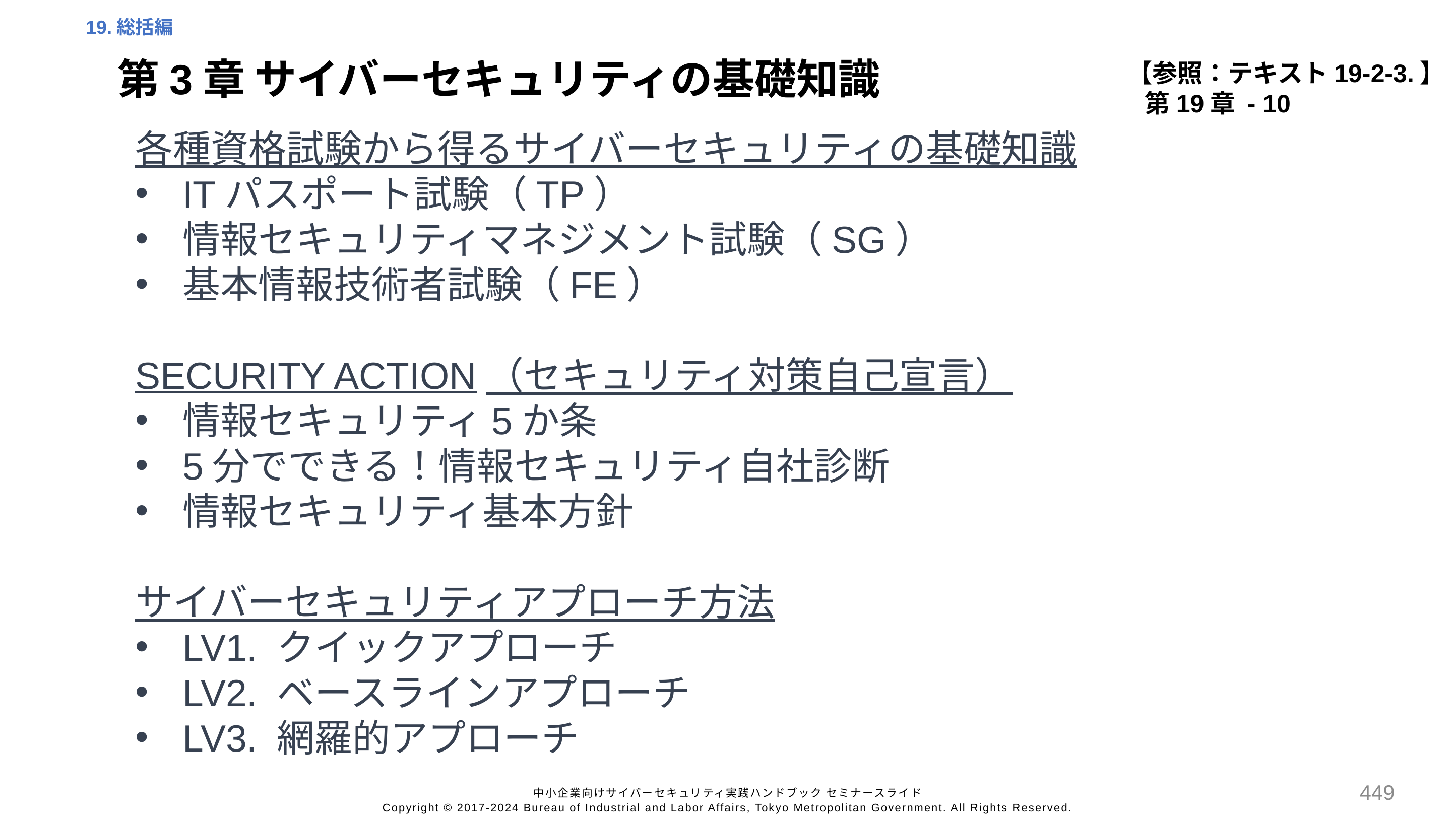

19.総括編
【参照：テキスト19-2-3.】
第19章 - 10
第3章 サイバーセキュリティの基礎知識
各種資格試験から得るサイバーセキュリティの基礎知識
ITパスポート試験（TP）
情報セキュリティマネジメント試験（SG）
基本情報技術者試験（FE）

SECURITY ACTION（セキュリティ対策自己宣言）
情報セキュリティ5か条
5分でできる！情報セキュリティ自社診断
情報セキュリティ基本方針

サイバーセキュリティアプローチ方法
LV1. クイックアプローチ
LV2. ベースラインアプローチ
LV3. 網羅的アプローチ
449